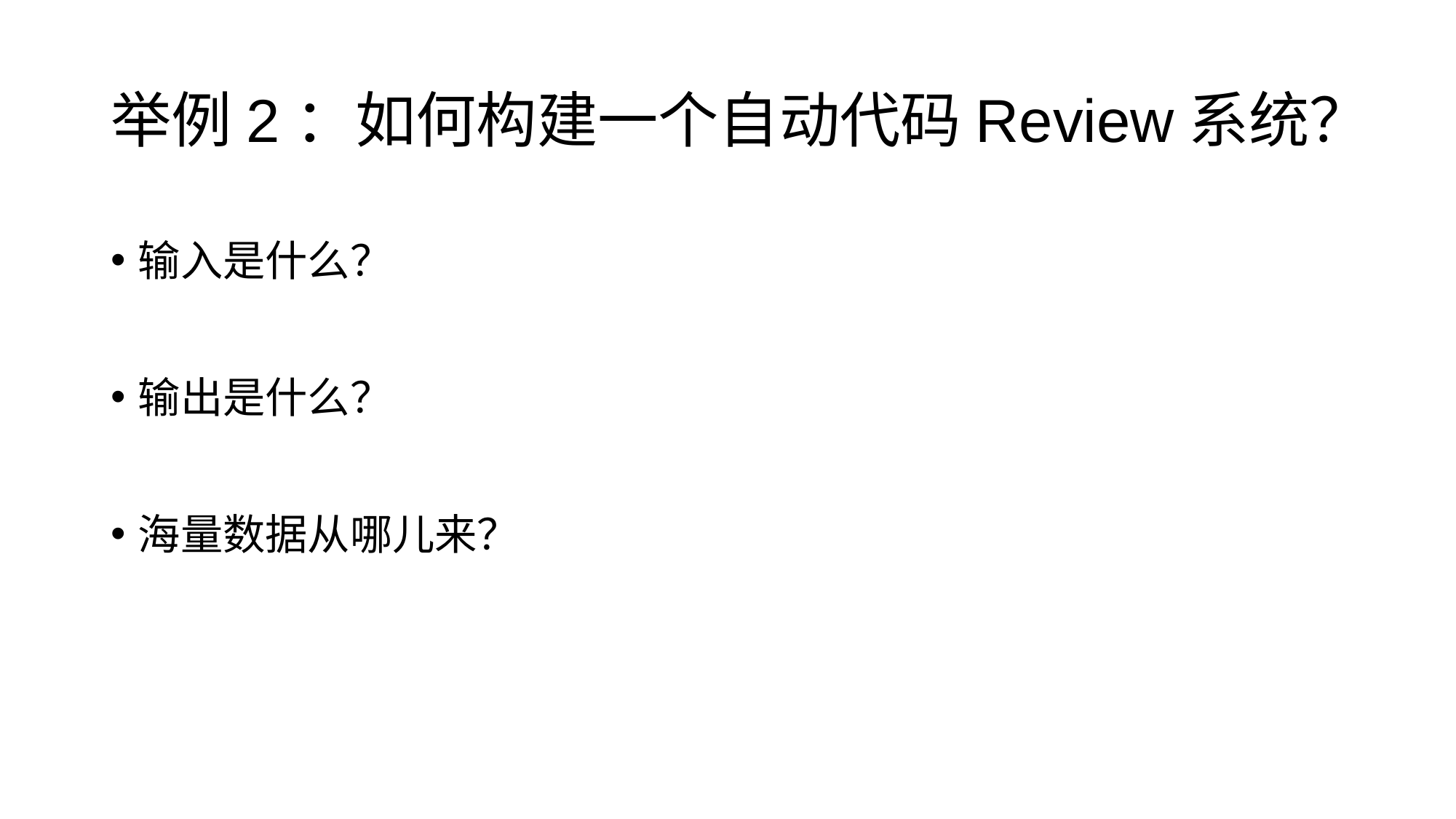

举例2：如何构建一个自动代码Review系统？
输入是什么？

输出是什么？

海量数据从哪儿来？